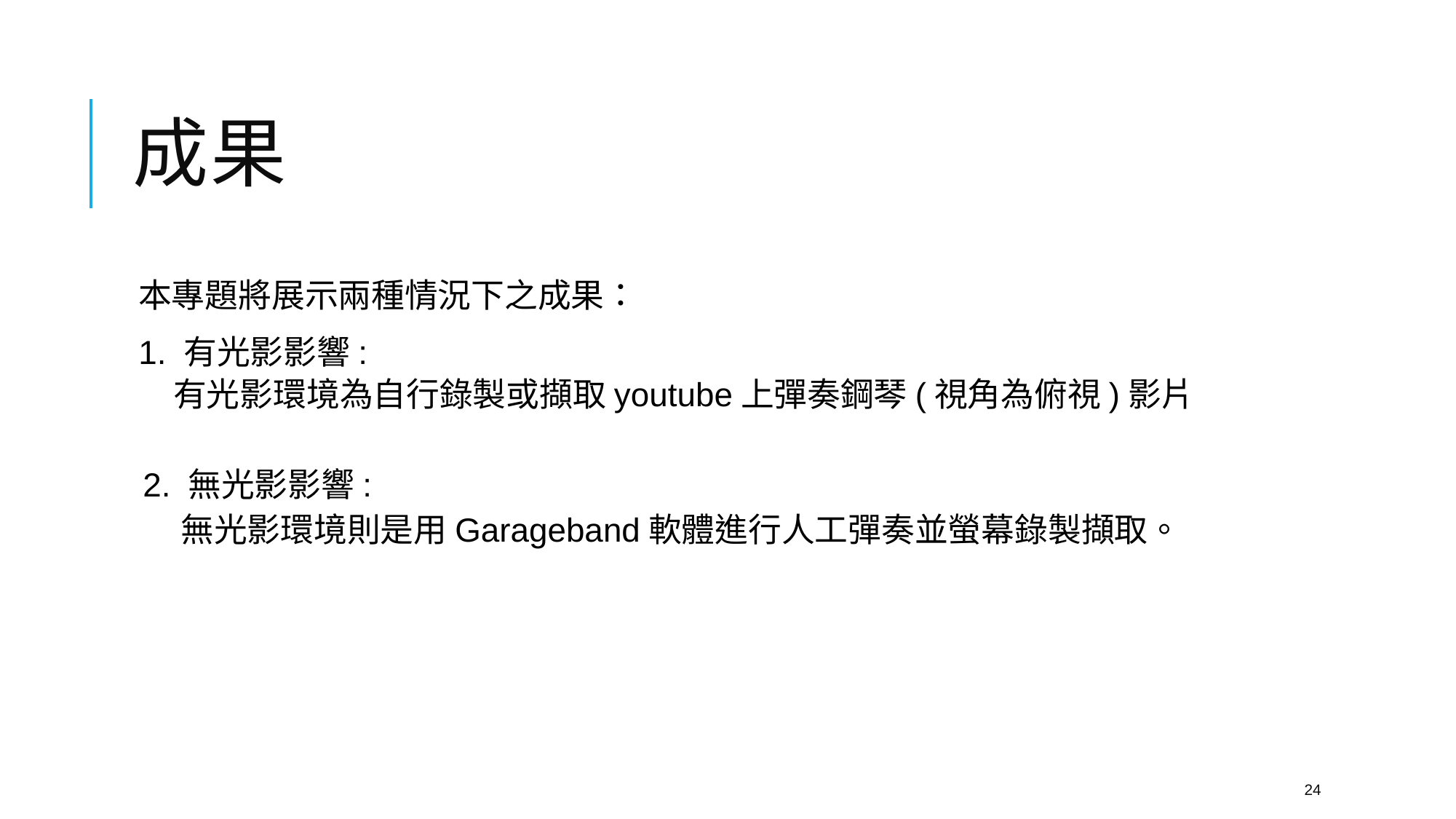

# 成果
本專題將展示兩種情況下之成果：
1. 有光影影響:
   有光影環境為自行錄製或擷取youtube上彈奏鋼琴(視角為俯視)影片

2. 無光影影響:
    無光影環境則是用Garageband軟體進行人工彈奏並螢幕錄製擷取。
24